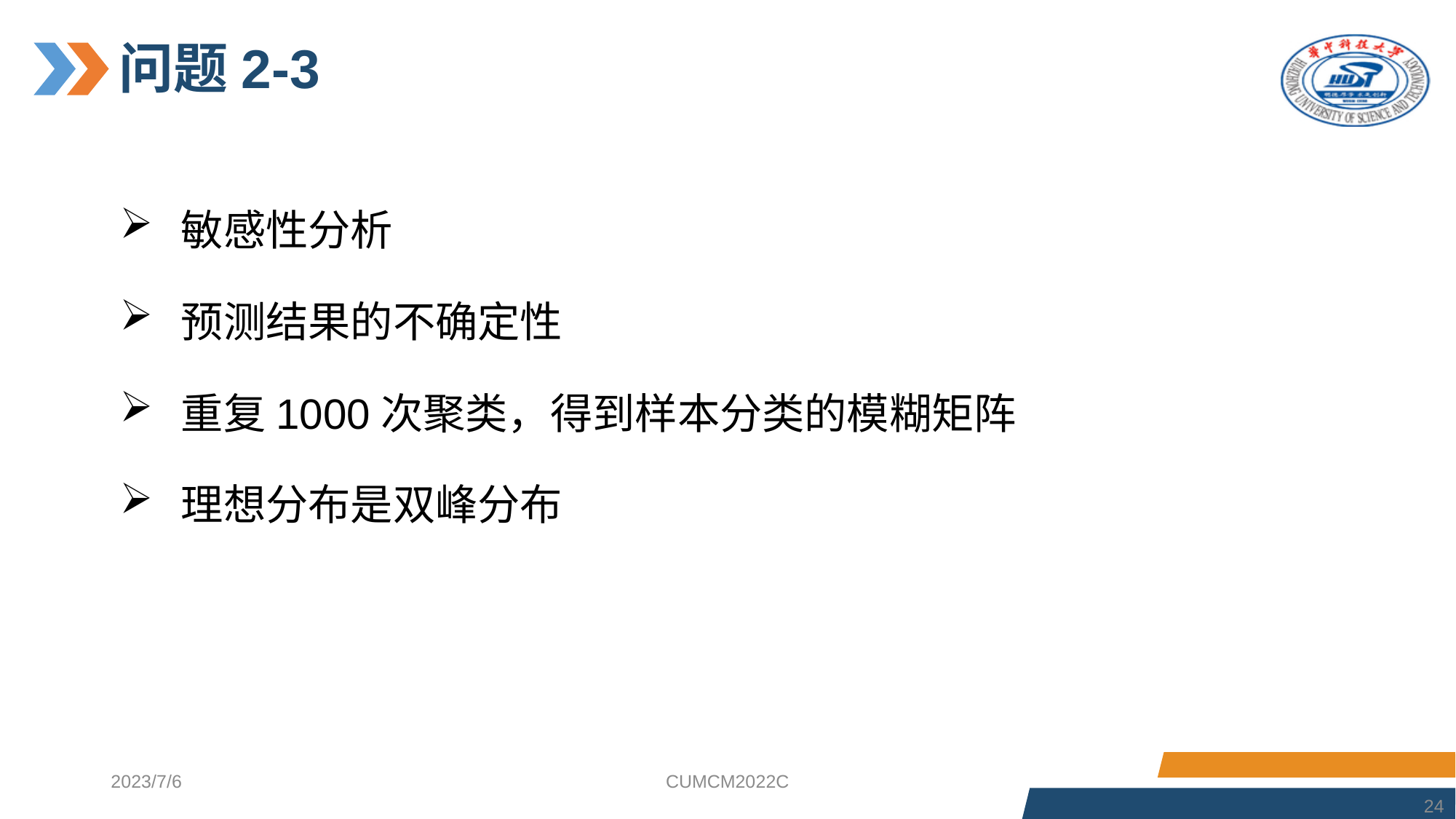

# 问题2-3
敏感性分析
预测结果的不确定性
重复1000次聚类，得到样本分类的模糊矩阵
理想分布是双峰分布
2023/7/6
CUMCM2022C
24